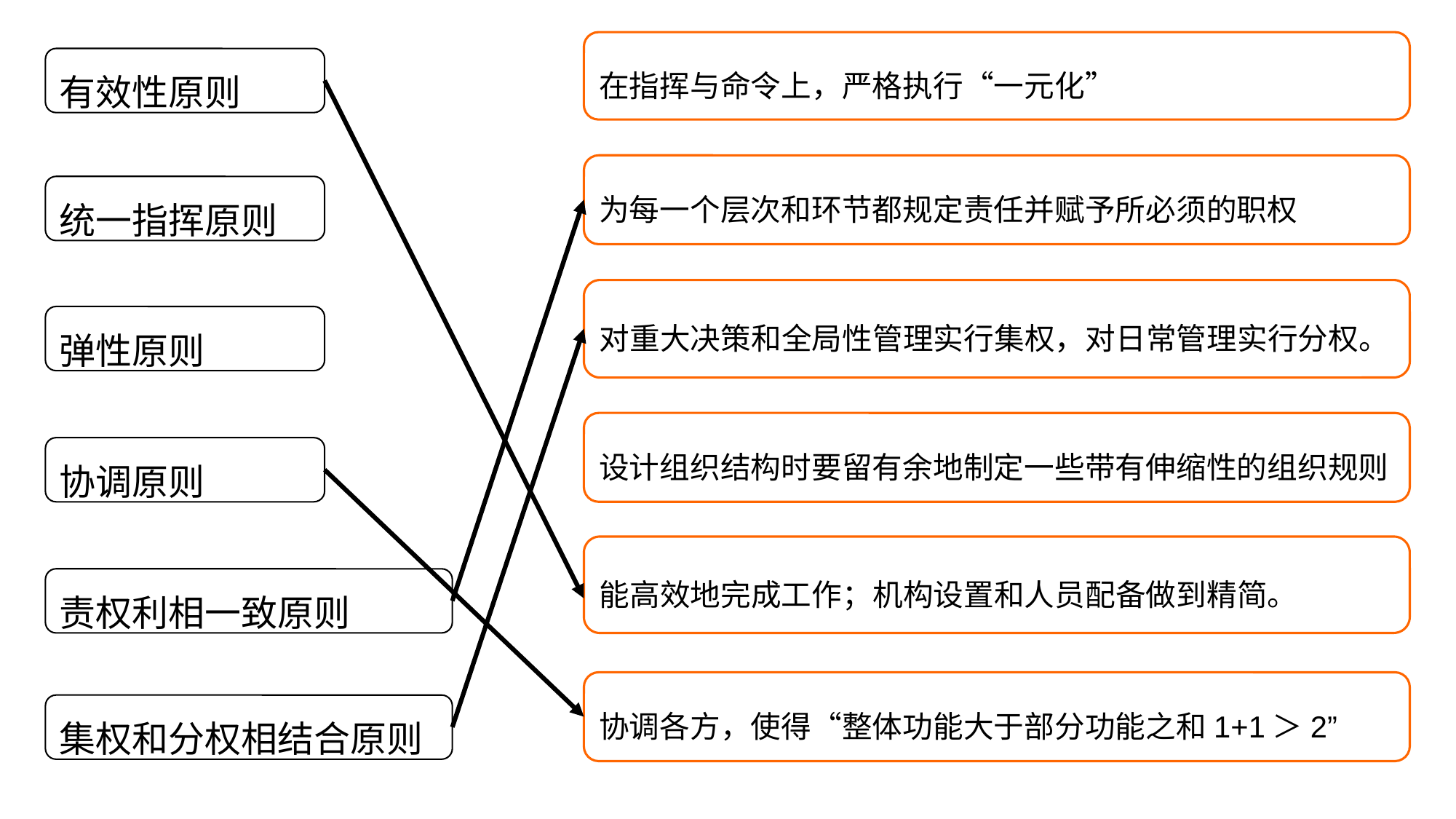

在指挥与命令上，严格执行“一元化”
有效性原则
为每一个层次和环节都规定责任并赋予所必须的职权
统一指挥原则
对重大决策和全局性管理实行集权，对日常管理实行分权。
弹性原则
设计组织结构时要留有余地制定一些带有伸缩性的组织规则
协调原则
能高效地完成工作；机构设置和人员配备做到精简。
责权利相一致原则
协调各方，使得“整体功能大于部分功能之和1+1＞2”
集权和分权相结合原则